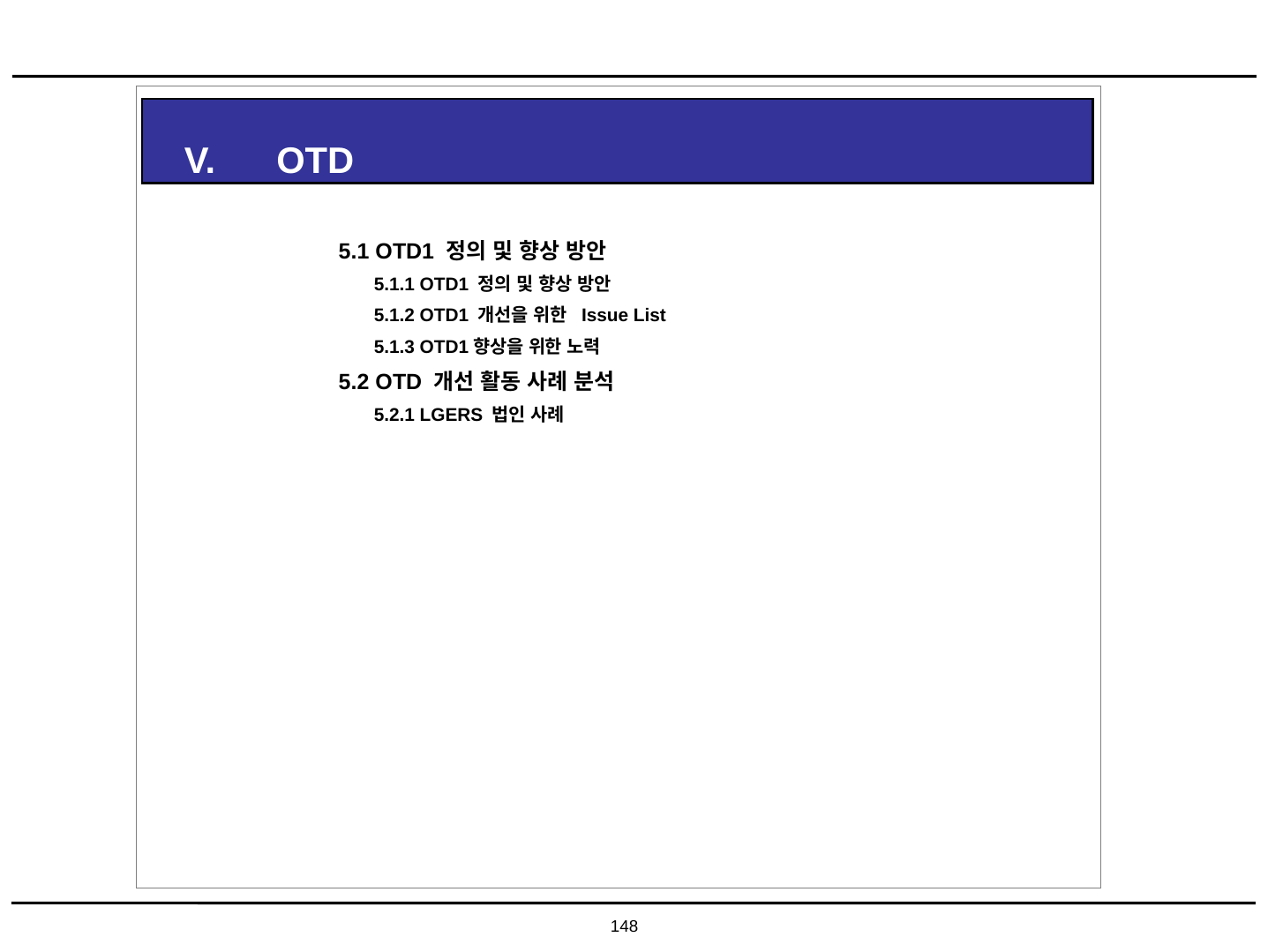

V.      OTD

5.1 OTD1 정의 및 향상 방안
       5.1.1 OTD1 정의 및 향상 방안
       5.1.2 OTD1 개선을 위한  Issue List
       5.1.3 OTD1향상을 위한 노력
5.2 OTD 개선 활동 사례 분석
       5.2.1 LGERS 법인 사례
148